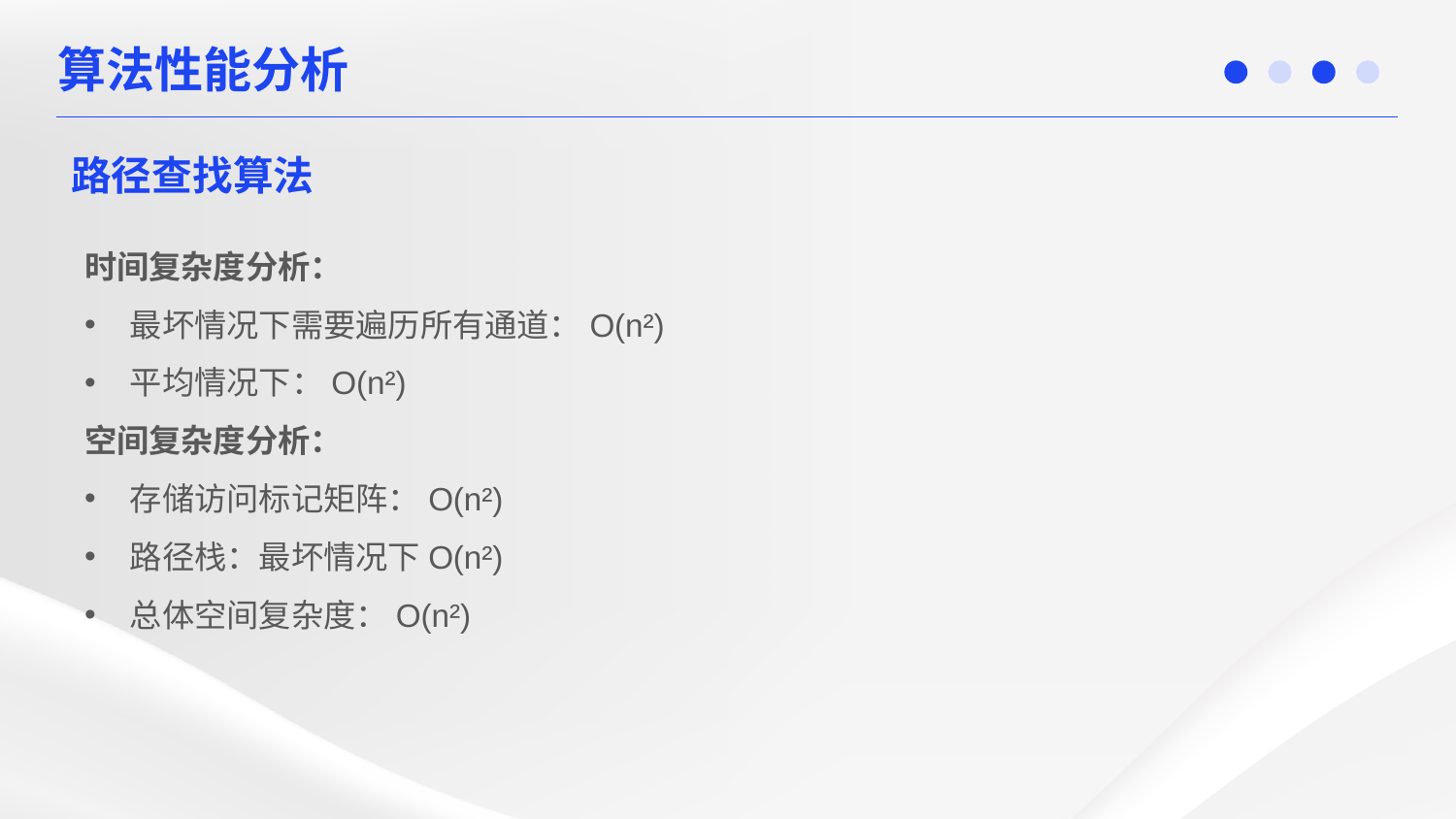

算法性能分析

路径查找算法
时间复杂度分析：
最坏情况下需要遍历所有通道：O(n²)
平均情况下：O(n²)
空间复杂度分析：
存储访问标记矩阵：O(n²)
路径栈：最坏情况下O(n²)
总体空间复杂度：O(n²)